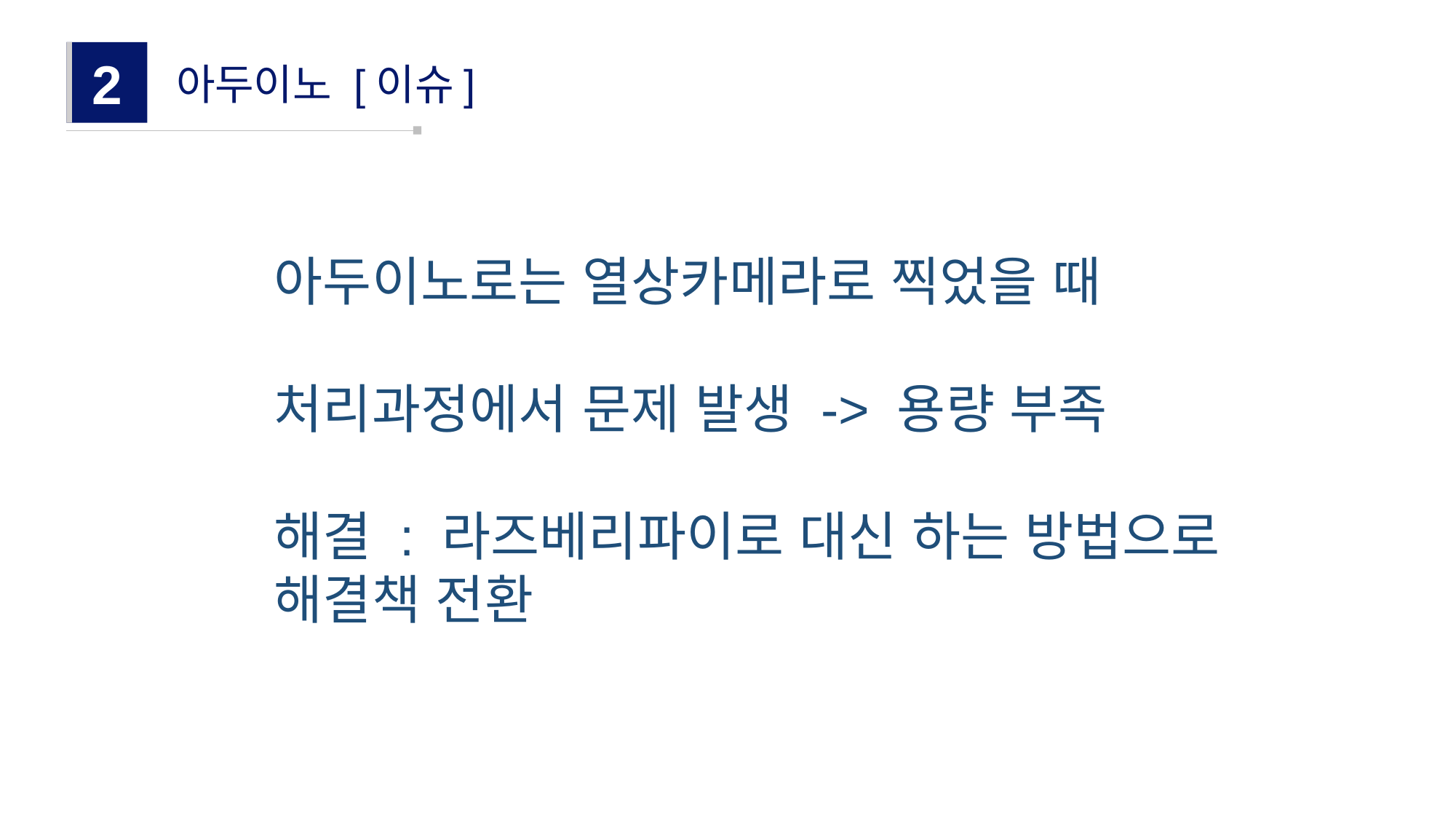

2

아두이노 [이슈]

아두이노로는 열상카메라로 찍었을 때

처리과정에서 문제 발생 -> 용량 부족

해결 : 라즈베리파이로 대신 하는 방법으로
해결책 전환